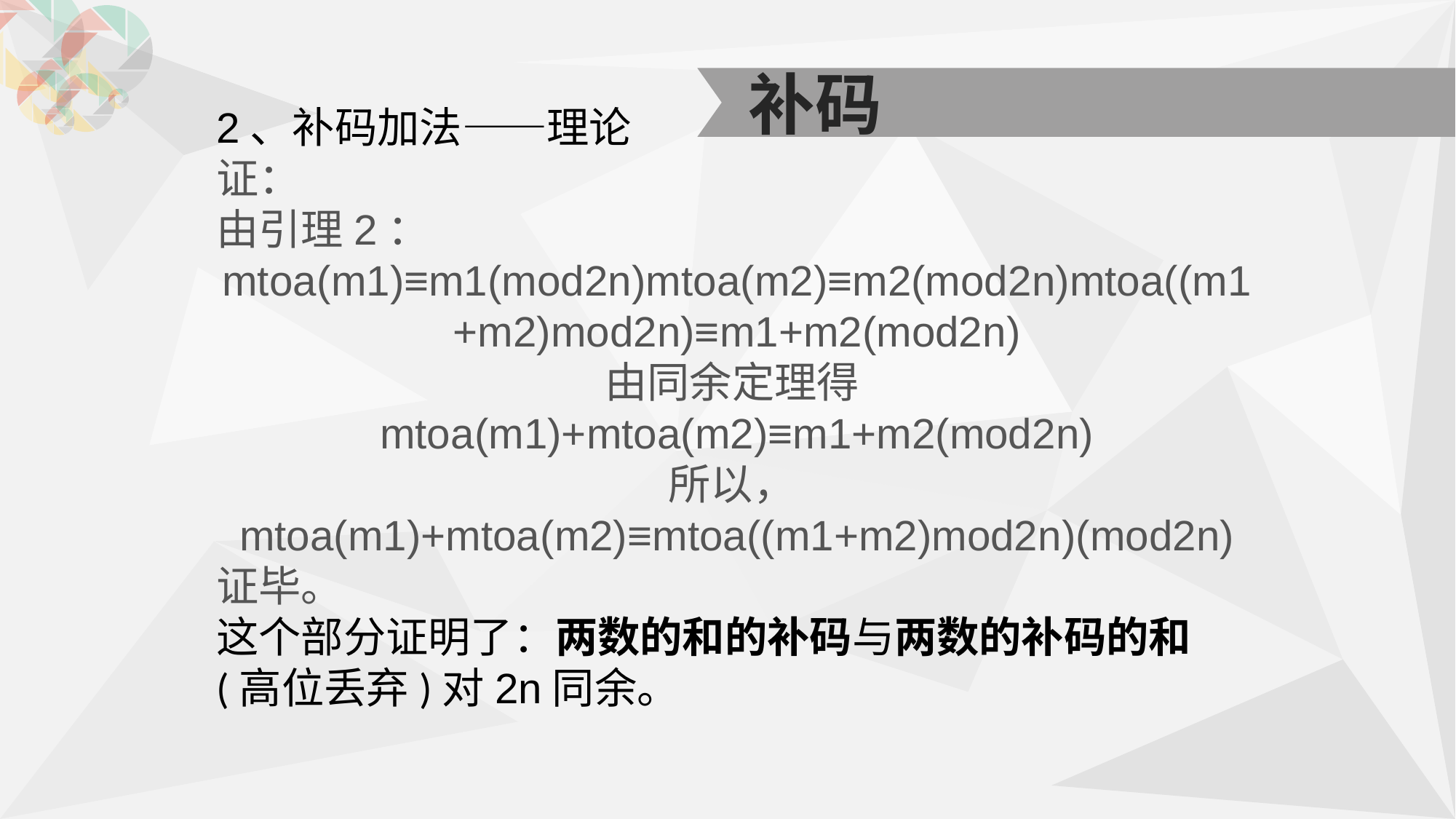

补码

2、补码加法——理论
证：
由引理2：
mtoa(m1)≡m1(mod2n)mtoa(m2)≡m2(mod2n)mtoa((m1+m2)mod2n)≡m1+m2(mod2n)
由同余定理得 
mtoa(m1)+mtoa(m2)≡m1+m2(mod2n)
所以， 
mtoa(m1)+mtoa(m2)≡mtoa((m1+m2)mod2n)(mod2n)
证毕。
这个部分证明了：两数的和的补码与两数的补码的和(高位丢弃)对2n同余。